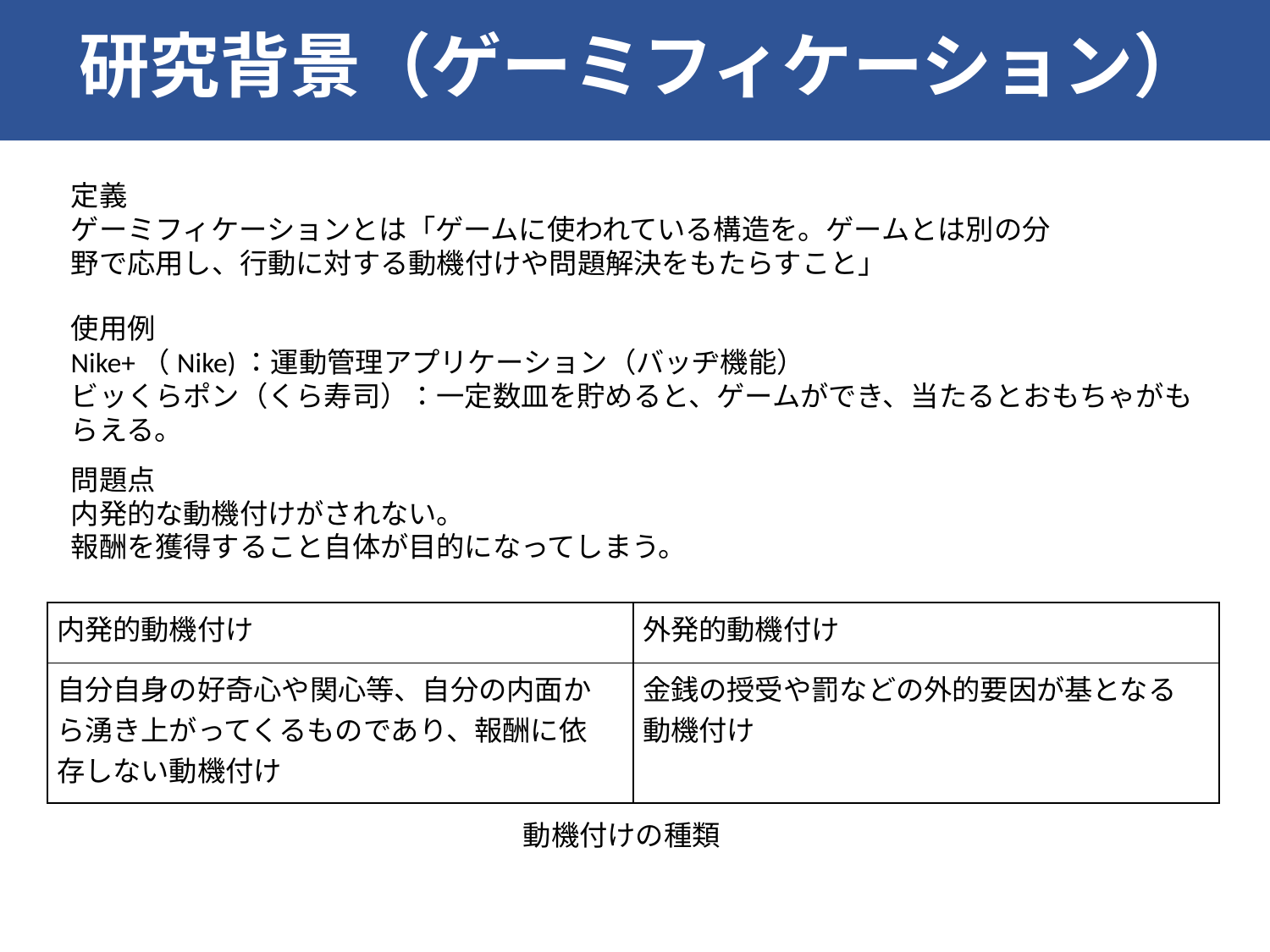

研究背景（ゲーミフィケーション）
定義
ゲーミフィケーションとは「ゲームに使われている構造を。ゲームとは別の分野で応用し、行動に対する動機付けや問題解決をもたらすこと」
使用例
Nike+（Nike)：運動管理アプリケーション（バッヂ機能）
ビッくらポン（くら寿司）：一定数皿を貯めると、ゲームができ、当たるとおもちゃがもらえる。
問題点
内発的な動機付けがされない。
報酬を獲得すること自体が目的になってしまう。

| 内発的動機付け | 外発的動機付け |
| --- | --- |
| 自分自身の好奇心や関心等、自分の内面か ら湧き上がってくるものであり、報酬に依 存しない動機付け | 金銭の授受や罰などの外的要因が基となる 動機付け |
動機付けの種類